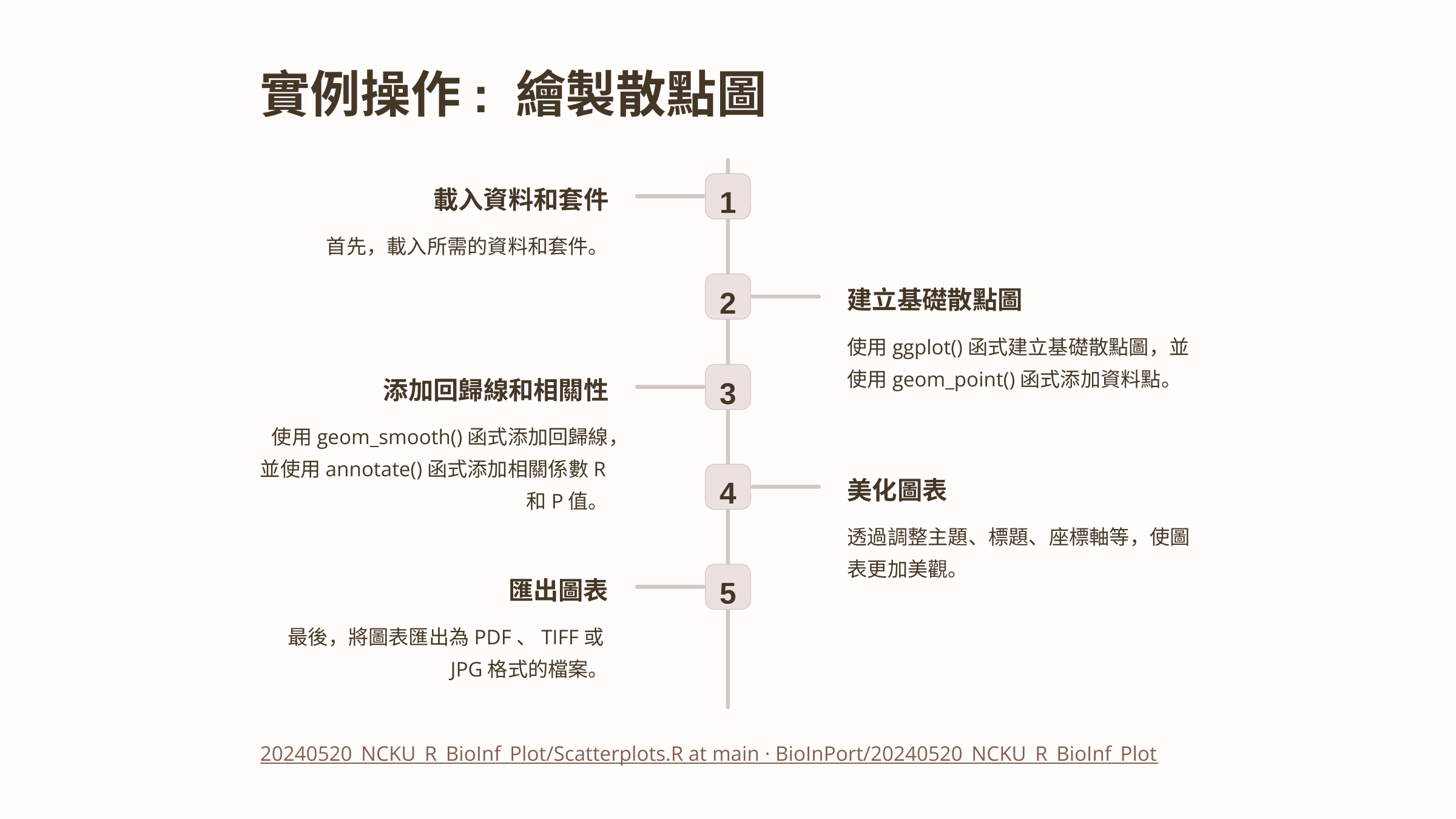

實例操作: 繪製散點圖

1
載入資料和套件

首先，載入所需的資料和套件。

2
建立基礎散點圖

使用ggplot()函式建立基礎散點圖，並使用geom_point()函式添加資料點。

3
添加回歸線和相關性

使用geom_smooth()函式添加回歸線，並使用annotate()函式添加相關係數R和P值。

4
美化圖表

透過調整主題、標題、座標軸等，使圖表更加美觀。

5
匯出圖表

最後，將圖表匯出為PDF、TIFF或JPG格式的檔案。
20240520_NCKU_R_BioInf_Plot/Scatterplots.R at main · BioInPort/20240520_NCKU_R_BioInf_Plot